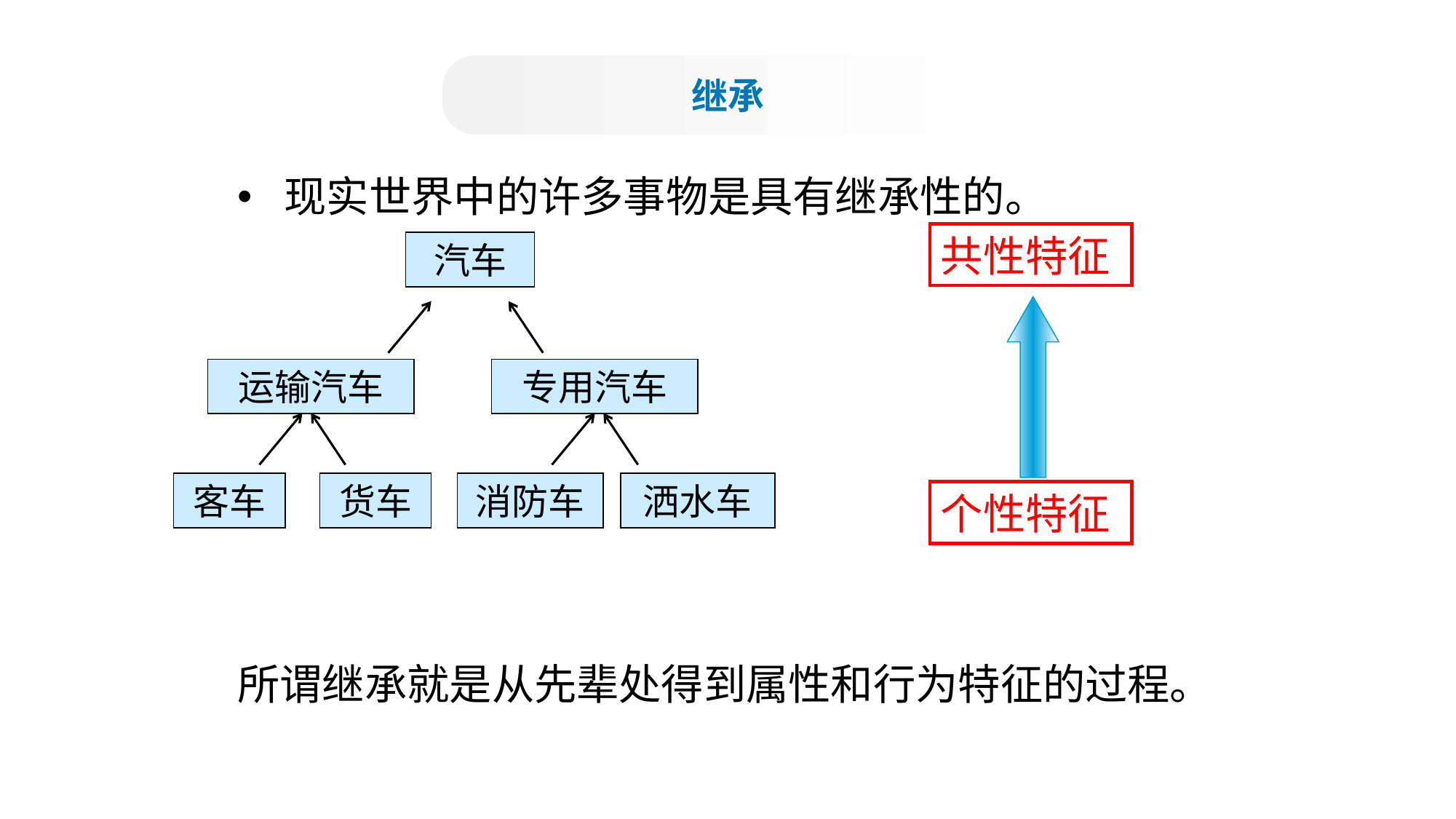

继承
 现实世界中的许多事物是具有继承性的。

所谓继承就是从先辈处得到属性和行为特征的过程。

共性特征
汽车

运输汽车
专用汽车

客车
货车
消防车
洒水车
个性特征